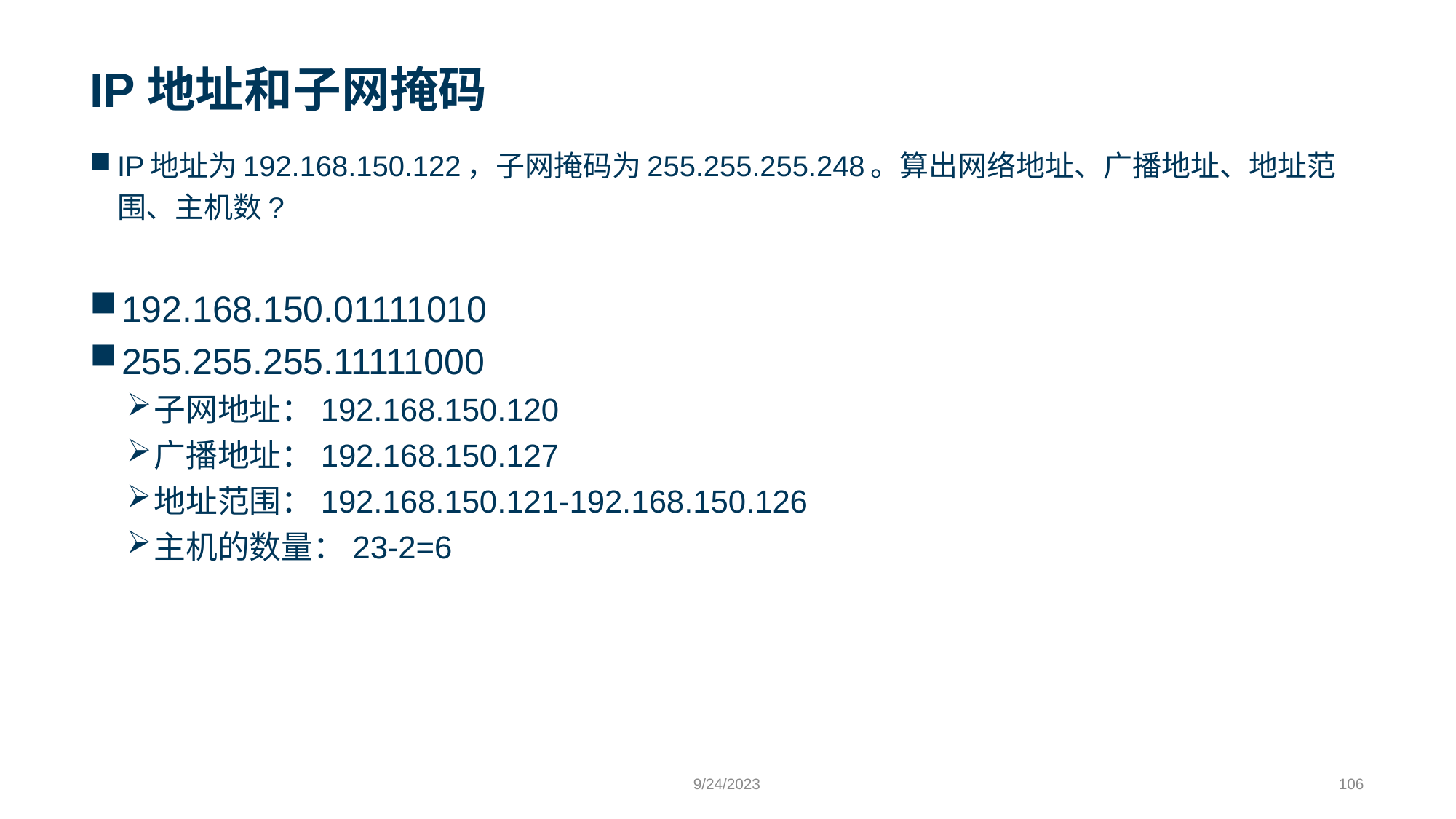

# IP地址和子网掩码
IP地址为192.168.150.122，子网掩码为255.255.255.248。算出网络地址、广播地址、地址范围、主机数?

192.168.150.01111010
255.255.255.11111000
子网地址：192.168.150.120
广播地址：192.168.150.127
地址范围：192.168.150.121-192.168.150.126
主机的数量：23-2=6

9/24/2023
106